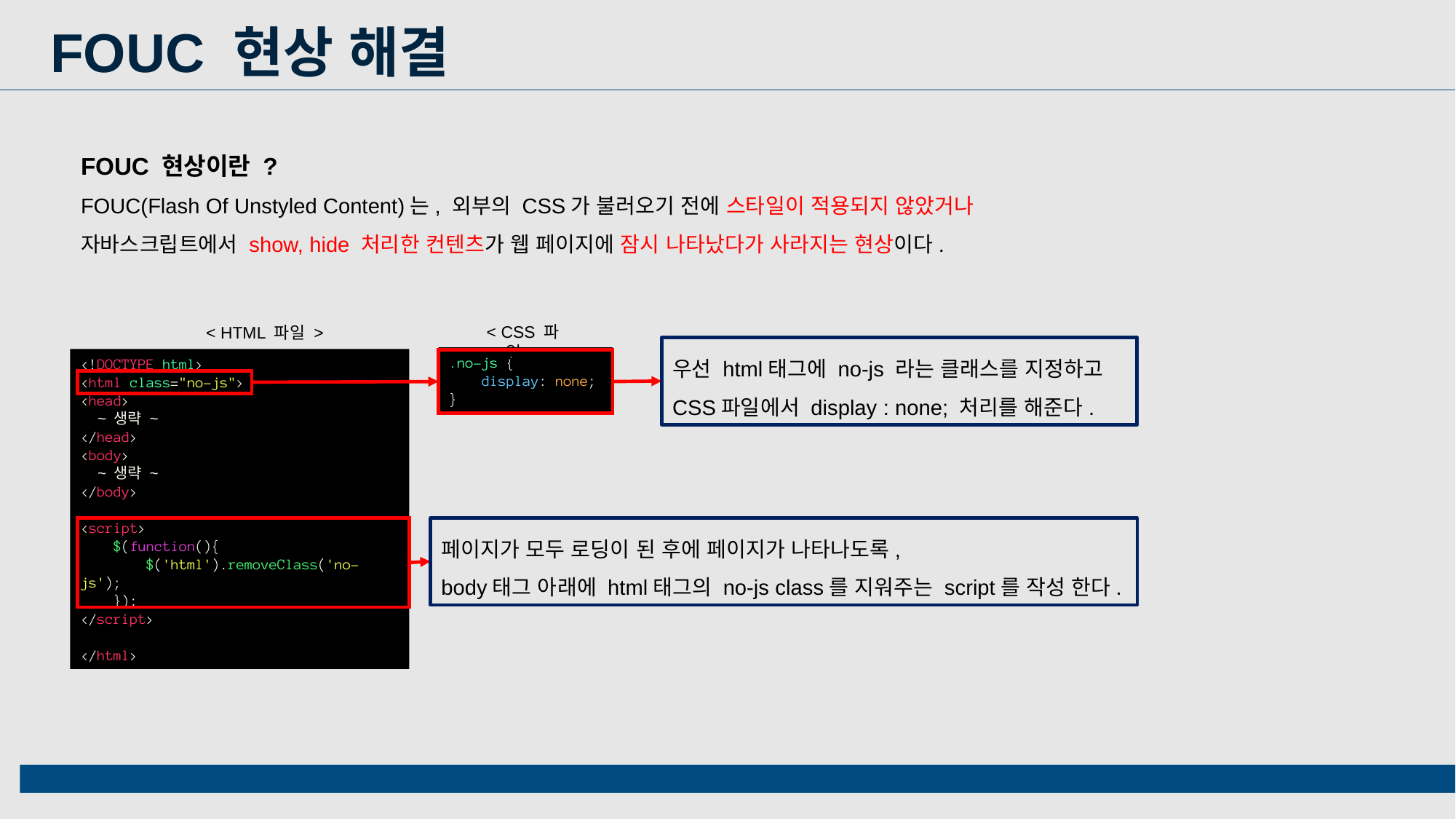

FOUC 현상 해결
FOUC 현상이란 ?
FOUC(Flash Of Unstyled Content)는, 외부의 CSS가 불러오기 전에 스타일이 적용되지 않았거나 자바스크립트에서 show, hide 처리한 컨텐츠가 웹 페이지에 잠시 나타났다가 사라지는 현상이다.
< HTML 파일 >
< CSS 파일 >
우선 html태그에 no-js 라는 클래스를 지정하고
CSS파일에서 display : none; 처리를 해준다.
.no-js {
    display: none;
}
<!DOCTYPE html>
<html class="no-js">
<head>
    ~ 생략 ~
</head>
<body>
    ~ 생략 ~
</body>

<script>
    $(function(){
        $('html').removeClass('no-js');
    });
</script>

</html>

페이지가 모두 로딩이 된 후에 페이지가 나타나도록,
body태그 아래에 html태그의 no-js class를 지워주는 script를 작성 한다.